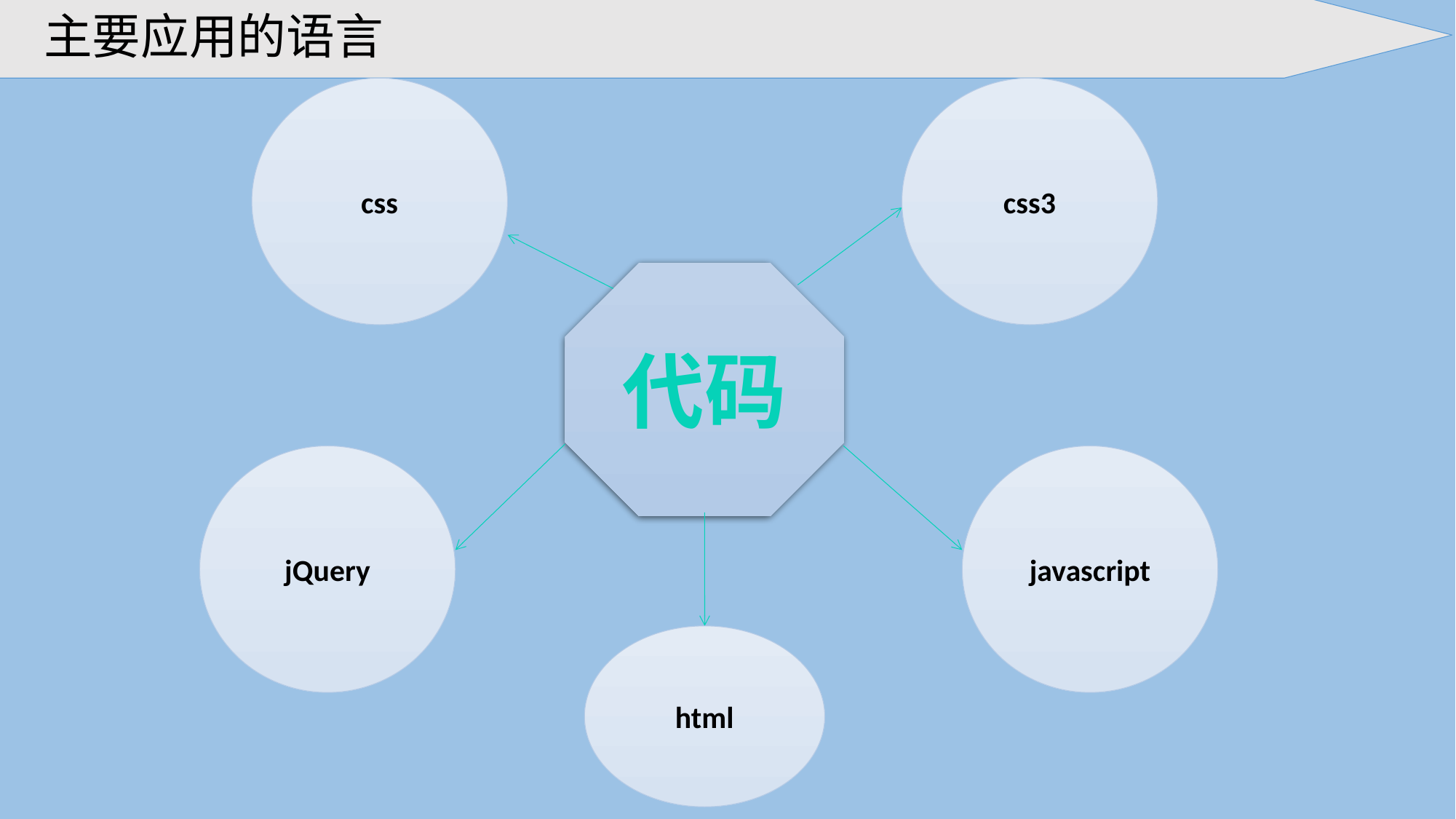

主要应用的语言
css
css3
代码
jQuery
javascript
html